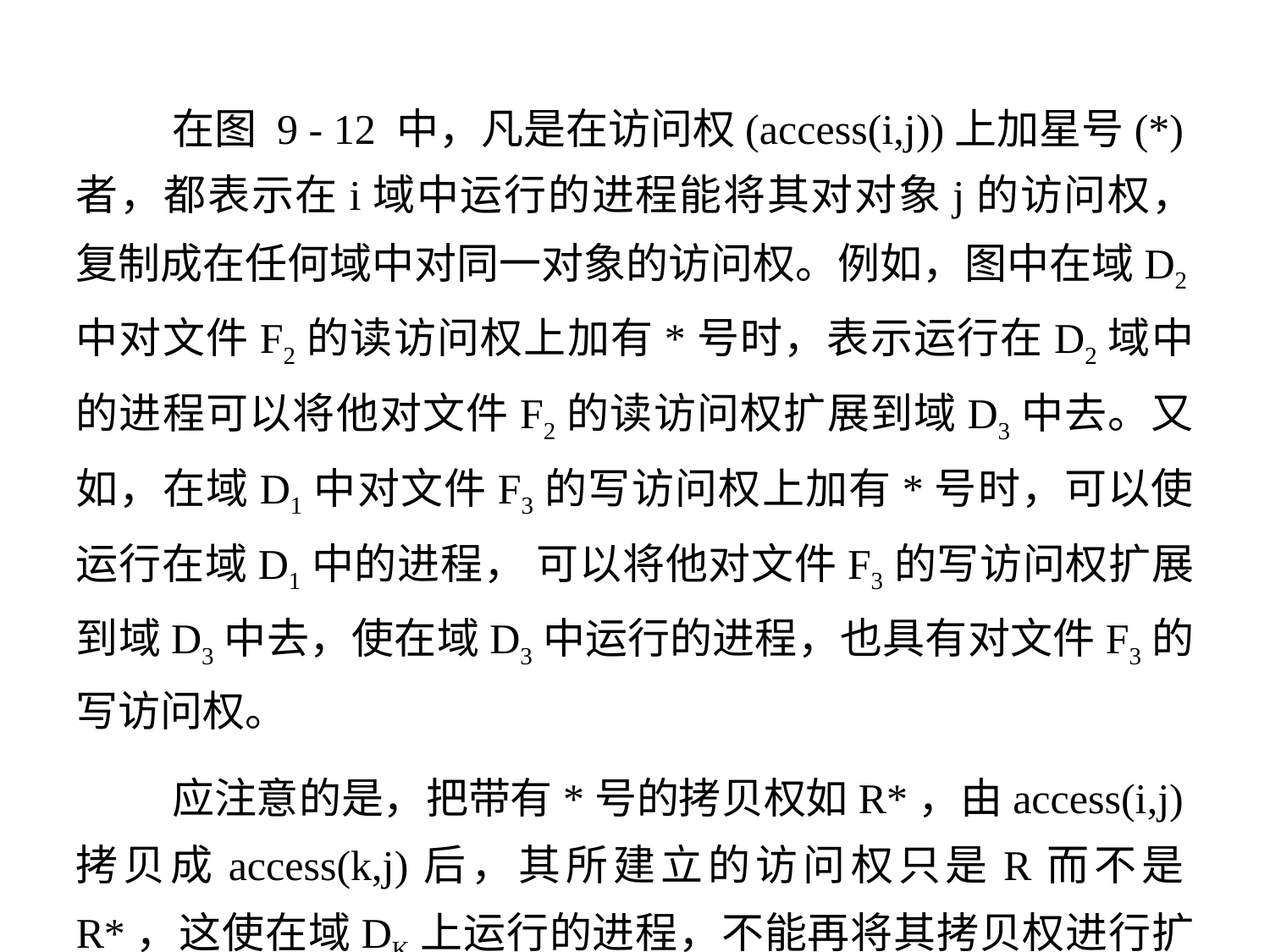

在图 9 - 12 中，凡是在访问权(access(i,j))上加星号(*)者，都表示在i域中运行的进程能将其对对象j的访问权，复制成在任何域中对同一对象的访问权。例如，图中在域D2中对文件F2的读访问权上加有*号时，表示运行在D2域中的进程可以将他对文件F2的读访问权扩展到域D3中去。又如，在域D1中对文件F3的写访问权上加有*号时，可以使运行在域D1中的进程， 可以将他对文件F3的写访问权扩展到域D3中去，使在域D3中运行的进程，也具有对文件F3的写访问权。
         应注意的是，把带有*号的拷贝权如R*，由access(i,j)拷贝成access(k,j)后，其所建立的访问权只是R而不是R*，这使在域DK上运行的进程，不能再将其拷贝权进行扩散，从而限制了访问权的进一步扩散。 这种拷贝方式被称为限制拷贝。